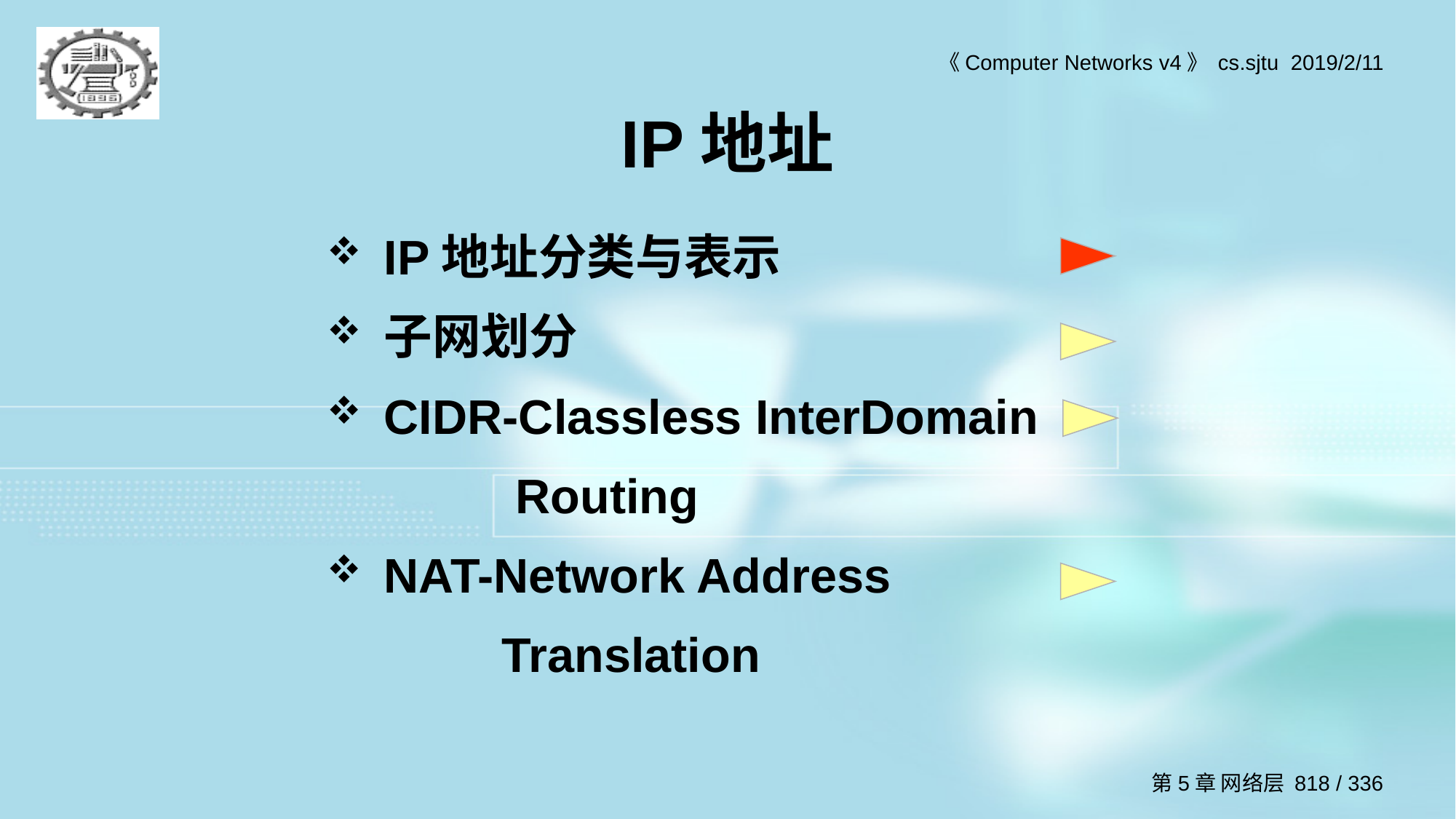

# IP地址
IP地址分类与表示
子网划分
CIDR-Classless InterDomain
              Routing
NAT-Network Address
             Translation